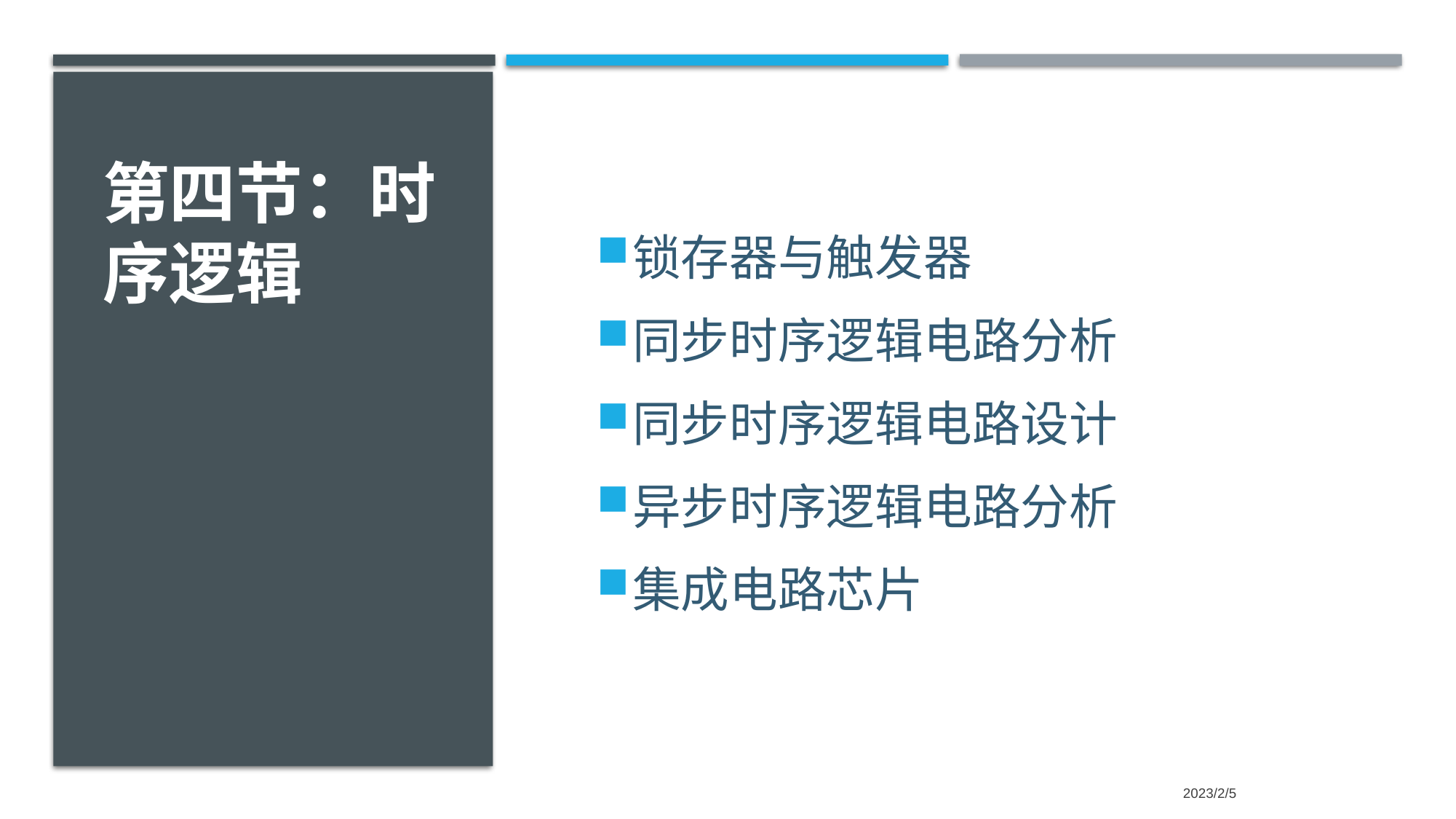

# 第四节：时序逻辑
锁存器与触发器
同步时序逻辑电路分析
同步时序逻辑电路设计
异步时序逻辑电路分析
集成电路芯片

2023/2/5